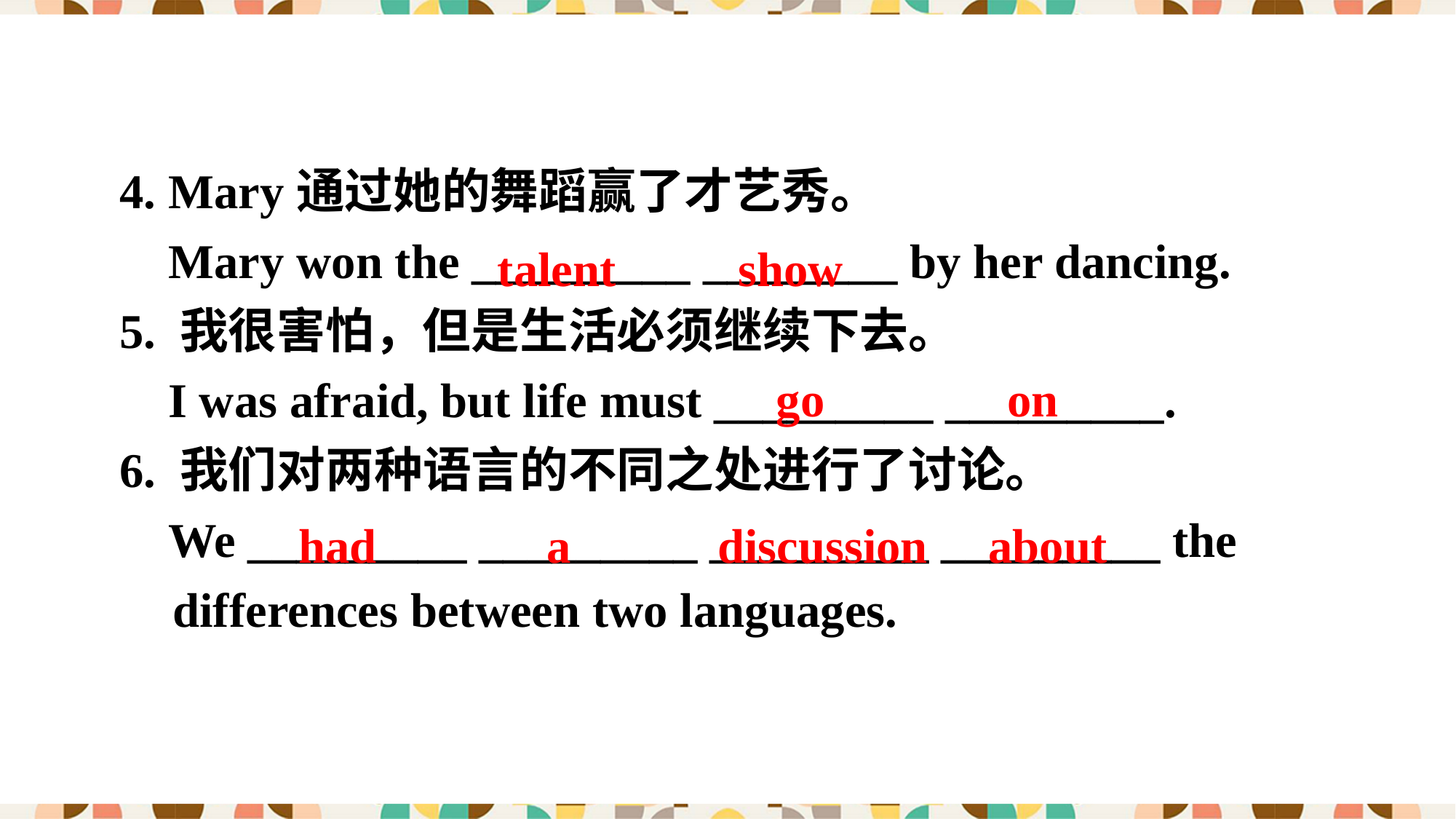

4. Mary通过她的舞蹈赢了才艺秀。
    Mary won the _________ ________ by her dancing.
5. 我很害怕，但是生活必须继续下去。
    I was afraid, but life must _________ _________.
6. 我们对两种语言的不同之处进行了讨论。
    We _________ _________ _________ _________ the differences between two languages.
talent          show
 go               on
  had              a            discussion     about